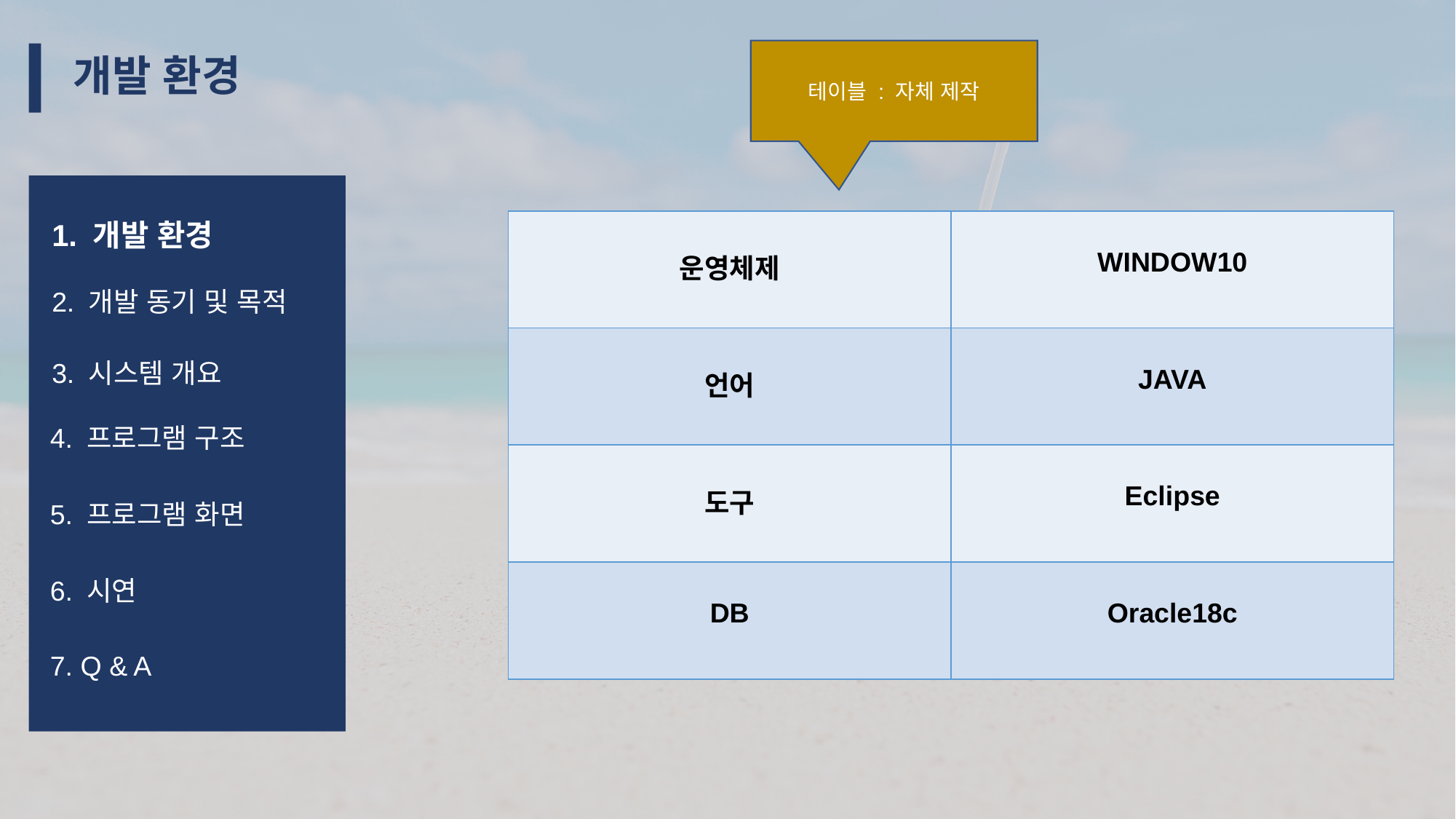

테이블 : 자체 제작
개발 환경

1. 개발 환경
| 운영체제 | WINDOW10 |
| --- | --- |
| 언어 | JAVA |
| 도구 | Eclipse |
| DB | Oracle18c |
2. 개발 동기 및 목적
3. 시스템 개요
4. 프로그램 구조
5. 프로그램 화면
6. 시연
7. Q & A